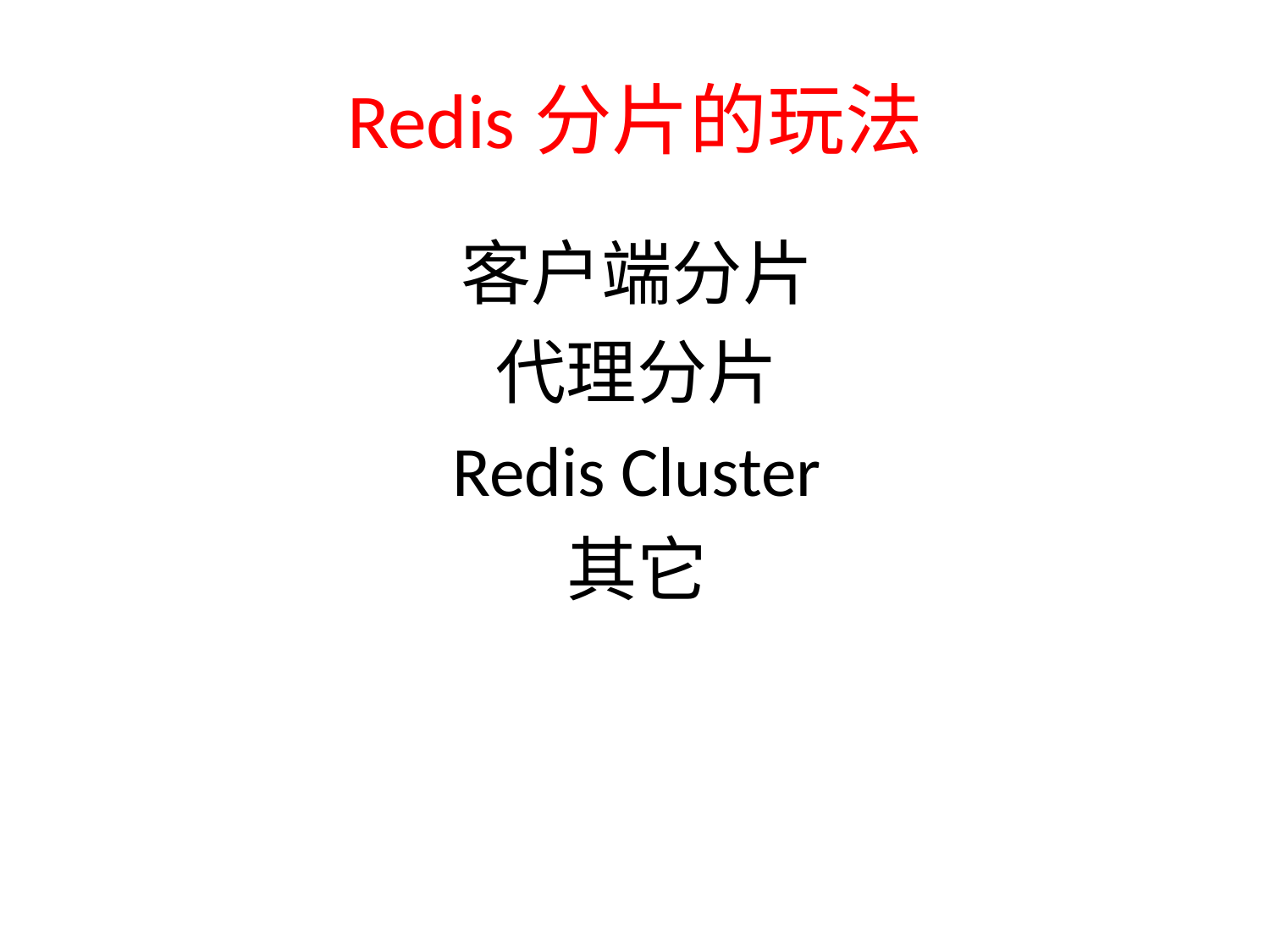

# Redis分片的玩法
客户端分片
代理分片
Redis Cluster
其它